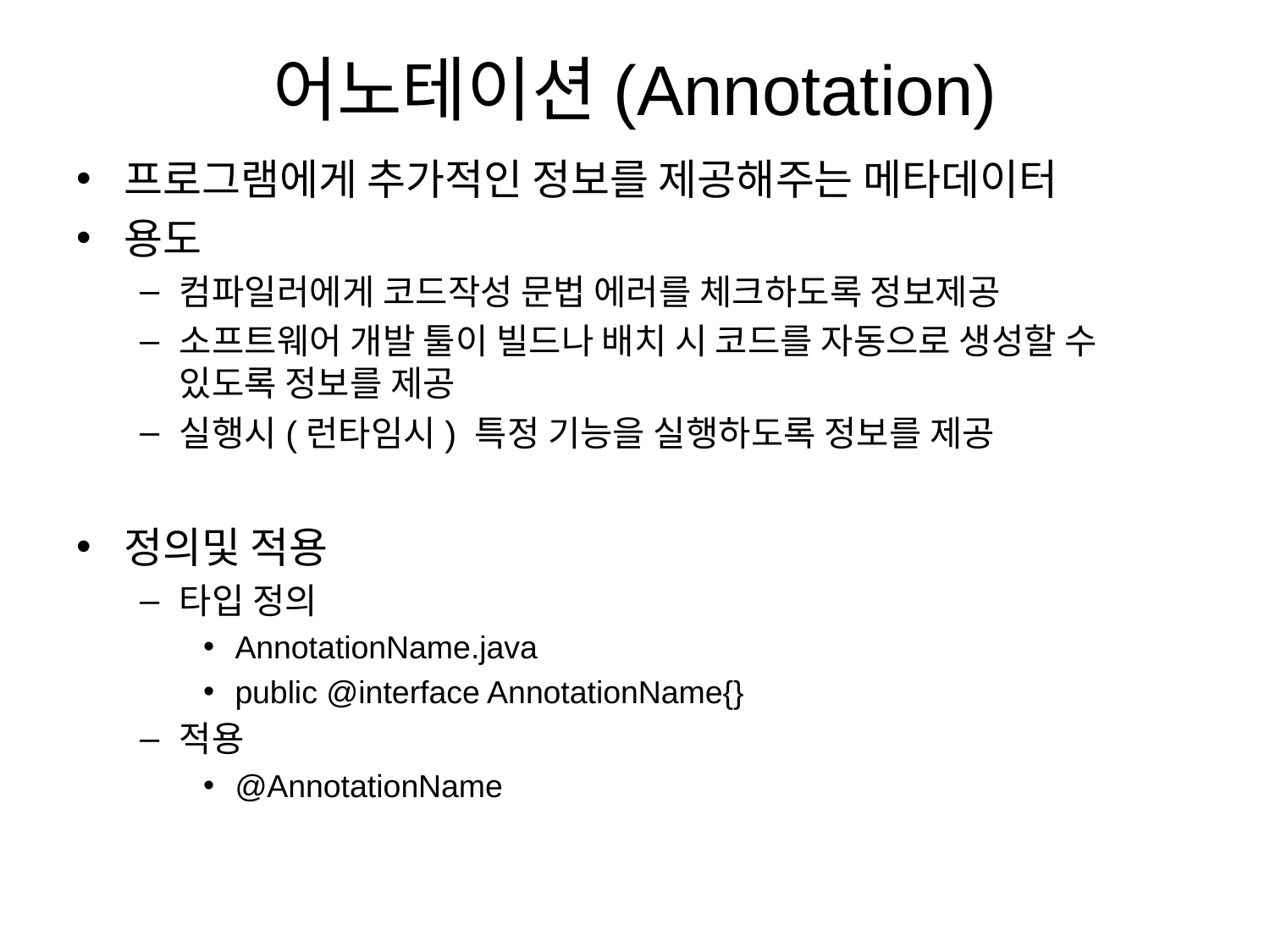

# 어노테이션(Annotation)
프로그램에게 추가적인 정보를 제공해주는 메타데이터
용도
컴파일러에게 코드작성 문법 에러를 체크하도록 정보제공
소프트웨어 개발 툴이 빌드나 배치 시 코드를 자동으로 생성할 수 있도록 정보를 제공
실행시(런타임시) 특정 기능을 실행하도록 정보를 제공

정의및 적용
타입 정의
AnnotationName.java
public @interface AnnotationName{}
적용
@AnnotationName